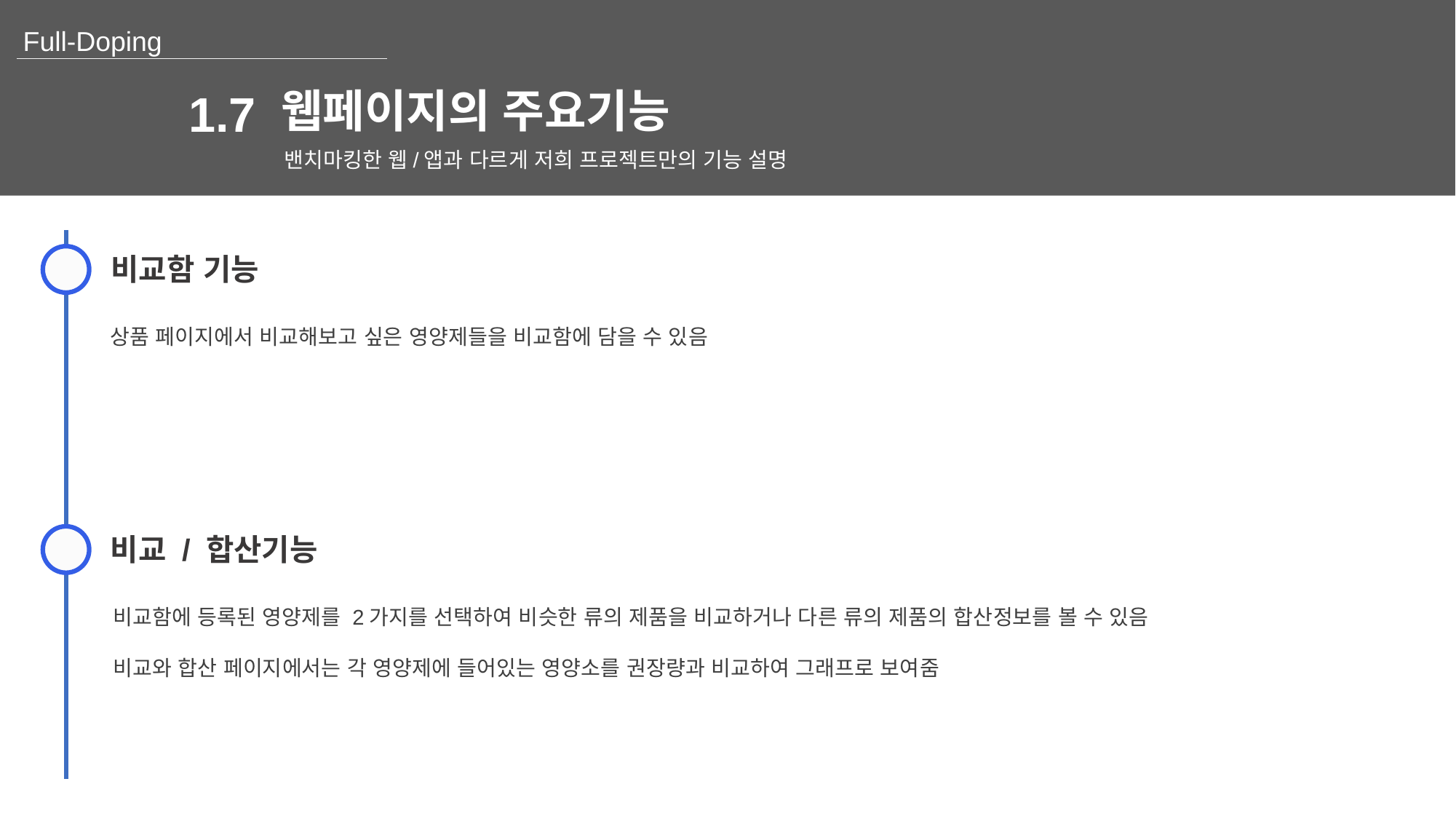

웹페이지의 주요기능
1.7
밴치마킹한 웹/앱과 다르게 저희 프로젝트만의 기능 설명
비교함 기능

상품 페이지에서 비교해보고 싶은 영양제들을 비교함에 담을 수 있음
비교 / 합산기능

비교함에 등록된 영양제를 2가지를 선택하여 비슷한 류의 제품을 비교하거나 다른 류의 제품의 합산정보를 볼 수 있음
비교와 합산 페이지에서는 각 영양제에 들어있는 영양소를 권장량과 비교하여 그래프로 보여줌